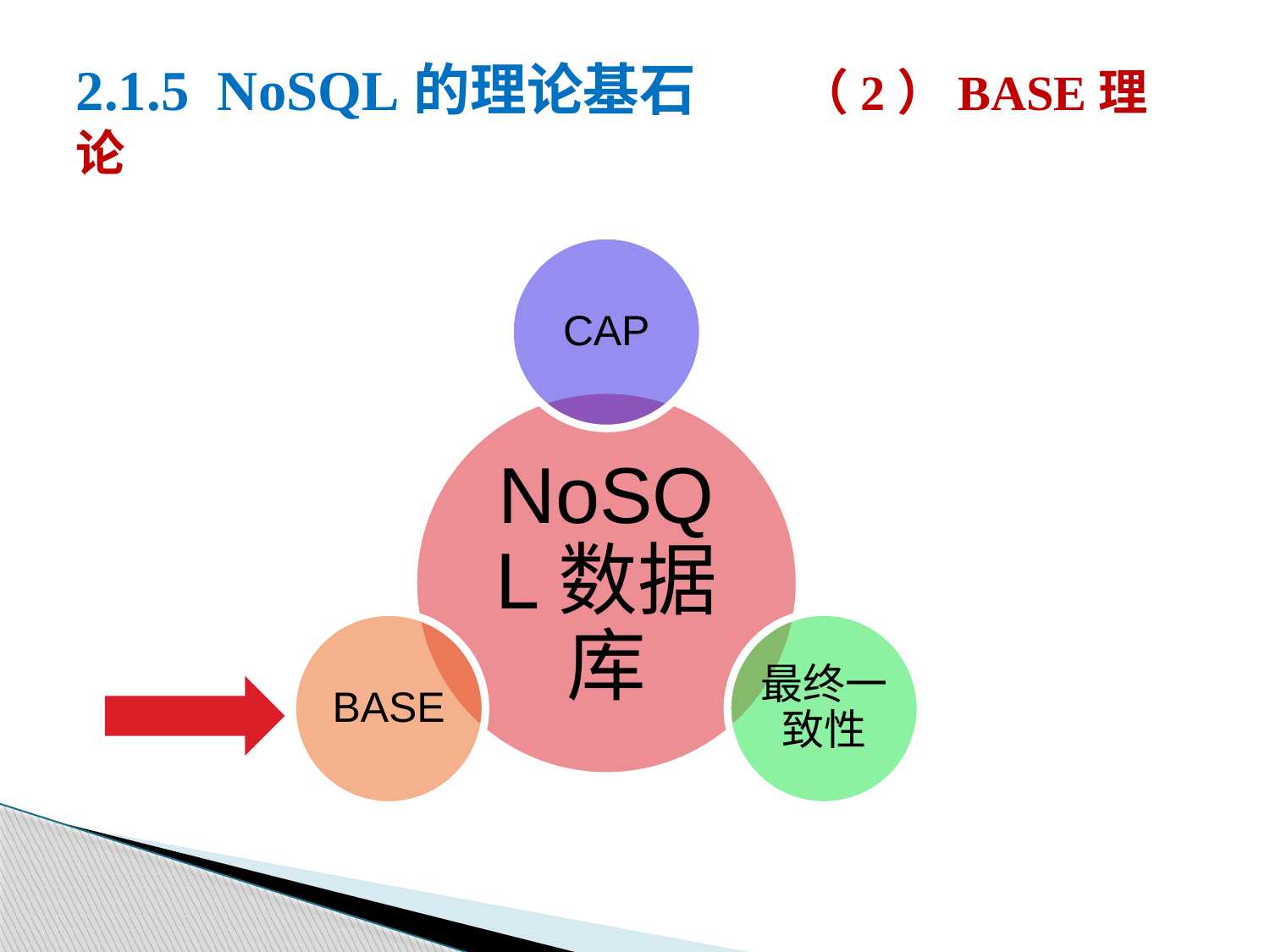

# 2.1.5  NoSQL的理论基石        （2）BASE理论

NoSQL数据库
CAP
最终一致性
BASE